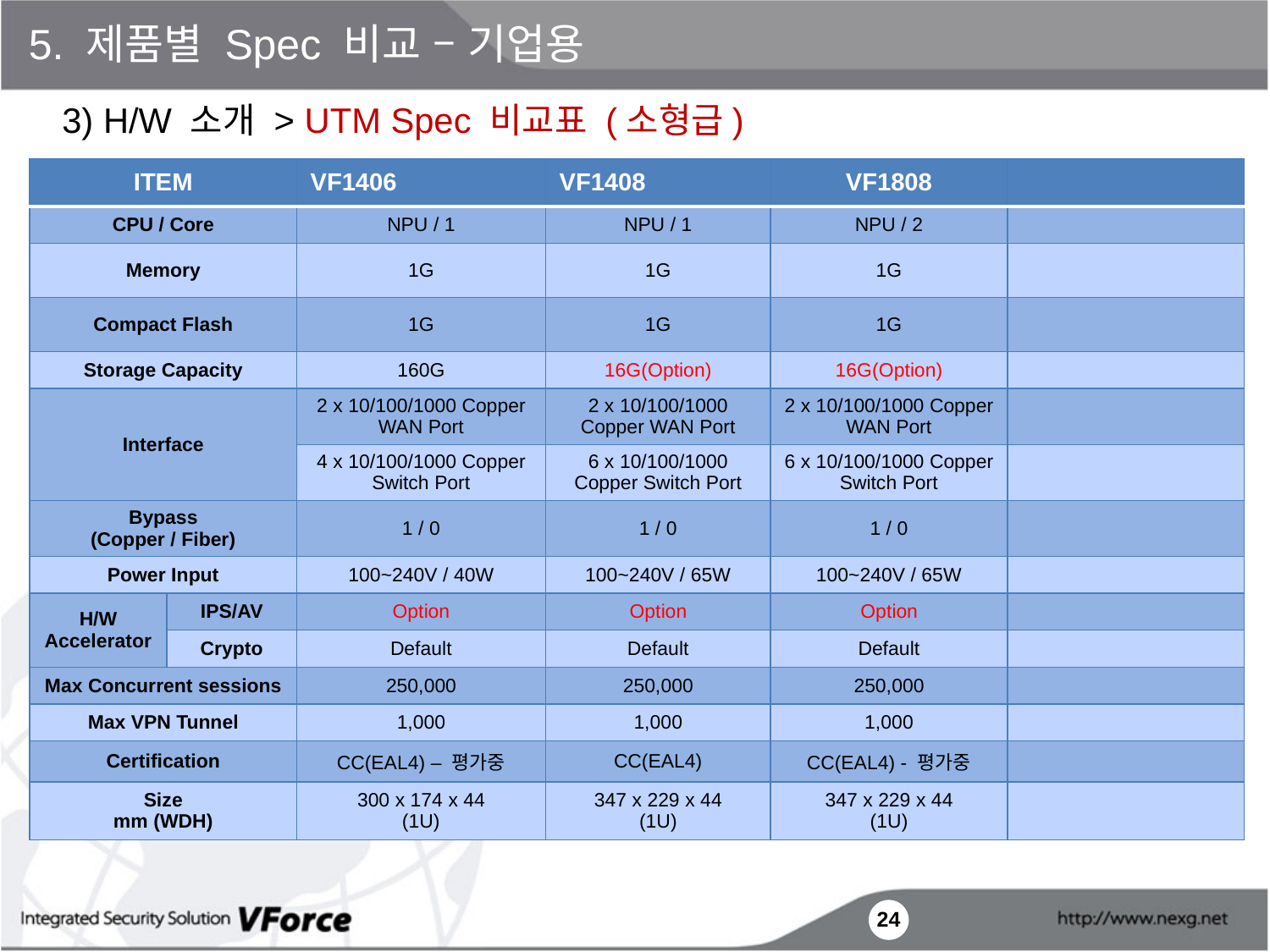

5. 제품별 Spec 비교 – 기업용
3) H/W 소개 > UTM Spec 비교표 (소형급)
| ITEM |  | VF1406 | VF1408 | VF1808 |  |
| --- | --- | --- | --- | --- | --- |
| CPU / Core |  | NPU / 1 | NPU / 1 | NPU / 2 |  |
| Memory |  | 1G | 1G | 1G |  |
| Compact Flash |  | 1G | 1G | 1G |  |
| Storage Capacity |  | 160G | 16G(Option) | 16G(Option) |  |
| Interface |  | 2 x 10/100/1000 Copper WAN Port | 2 x 10/100/1000 Copper WAN Port | 2 x 10/100/1000 Copper WAN Port |  |
|  |  | 4 x 10/100/1000 Copper Switch Port | 6 x 10/100/1000 Copper Switch Port | 6 x 10/100/1000 Copper Switch Port |  |
| Bypass (Copper / Fiber) |  | 1 / 0 | 1 / 0 | 1 / 0 |  |
| Power Input |  | 100~240V / 40W | 100~240V / 65W | 100~240V / 65W |  |
| H/W Accelerator | IPS/AV | Option | Option | Option |  |
|  | Crypto | Default | Default | Default |  |
| Max Concurrent sessions |  | 250,000 | 250,000 | 250,000 |  |
| Max VPN Tunnel |  | 1,000 | 1,000 | 1,000 |  |
| Certification |  | CC(EAL4) – 평가중 | CC(EAL4) | CC(EAL4) - 평가중 |  |
| Size mm (WDH) |  | 300 x 174 x 44 (1U) | 347 x 229 x 44 (1U) | 347 x 229 x 44 (1U) |  |